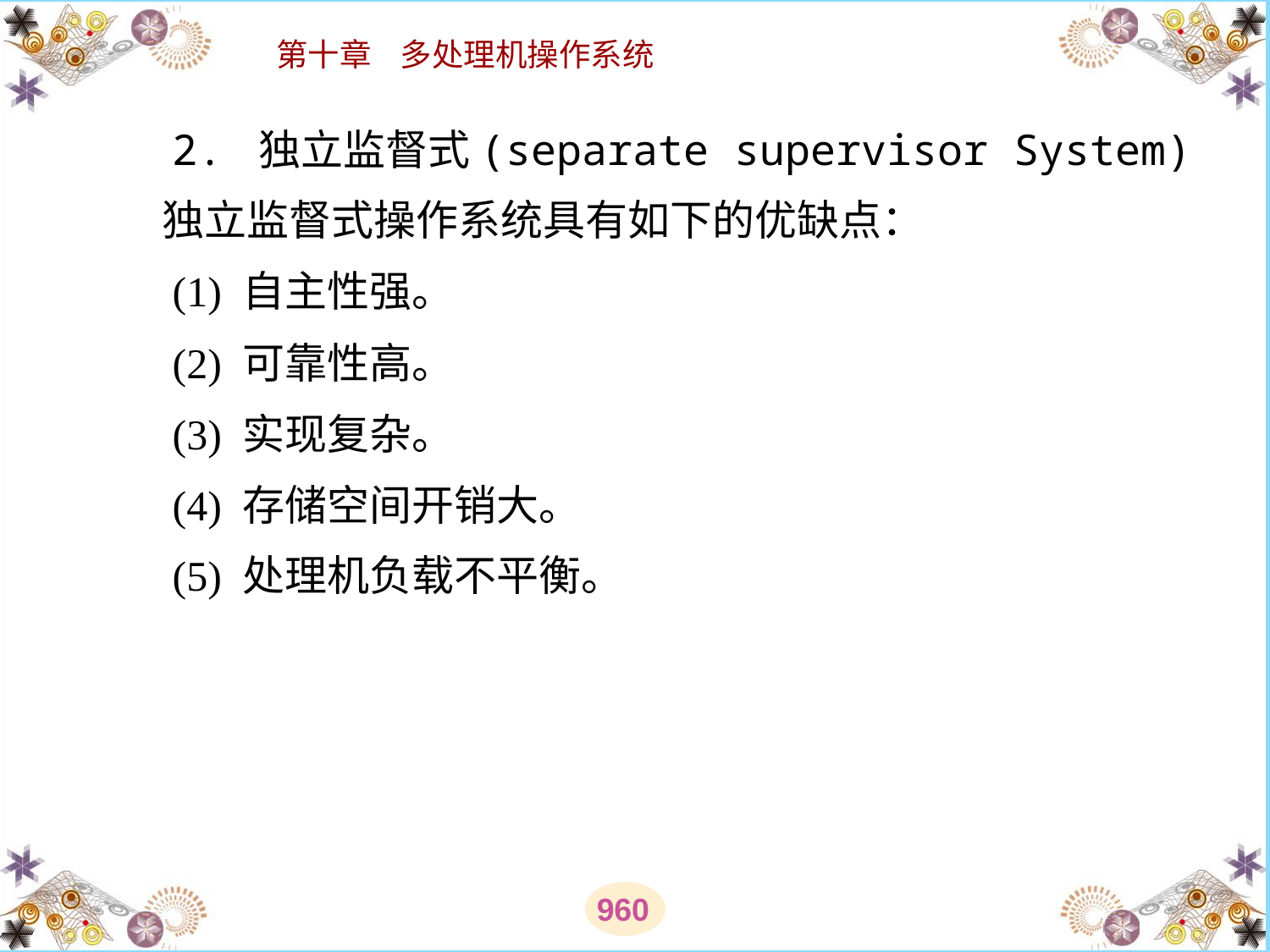

# 2. 独立监督式(separate supervisor System) 　　独立监督式操作系统具有如下的优缺点： 　　(1) 自主性强。 　　(2) 可靠性高。 　　(3) 实现复杂。 　　(4) 存储空间开销大。 　　(5) 处理机负载不平衡。